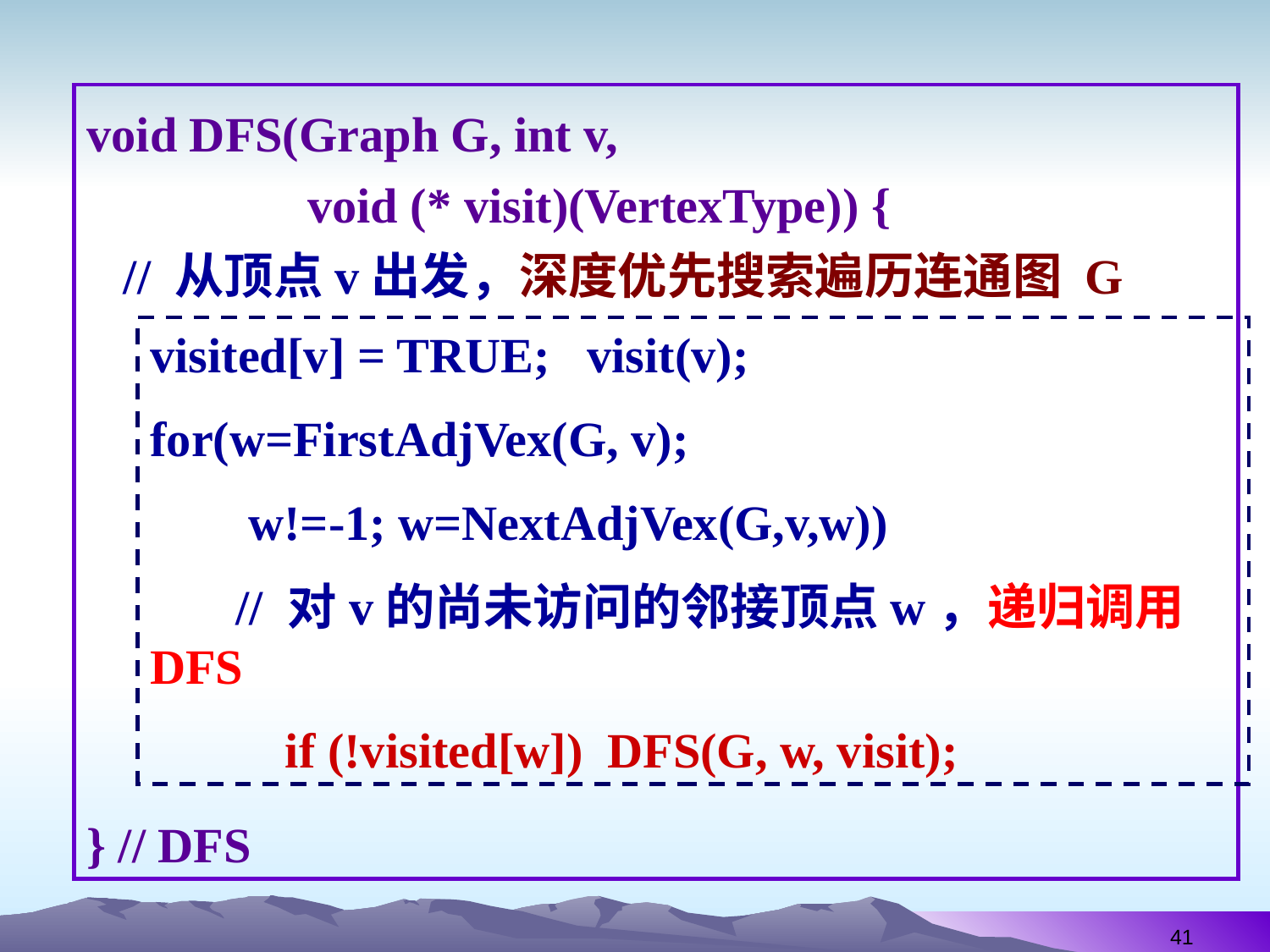

void DFS(Graph G, int v,
                  void (* visit)(VertexType)) {
   // 从顶点v出发，深度优先搜索遍历连通图 G

} // DFS
visited[v] = TRUE;   visit(v);
for(w=FirstAdjVex(G, v);
        w!=-1; w=NextAdjVex(G,v,w))
       // 对v的尚未访问的邻接顶点w，递归调用DFS
           if (!visited[w])  DFS(G, w, visit);
41